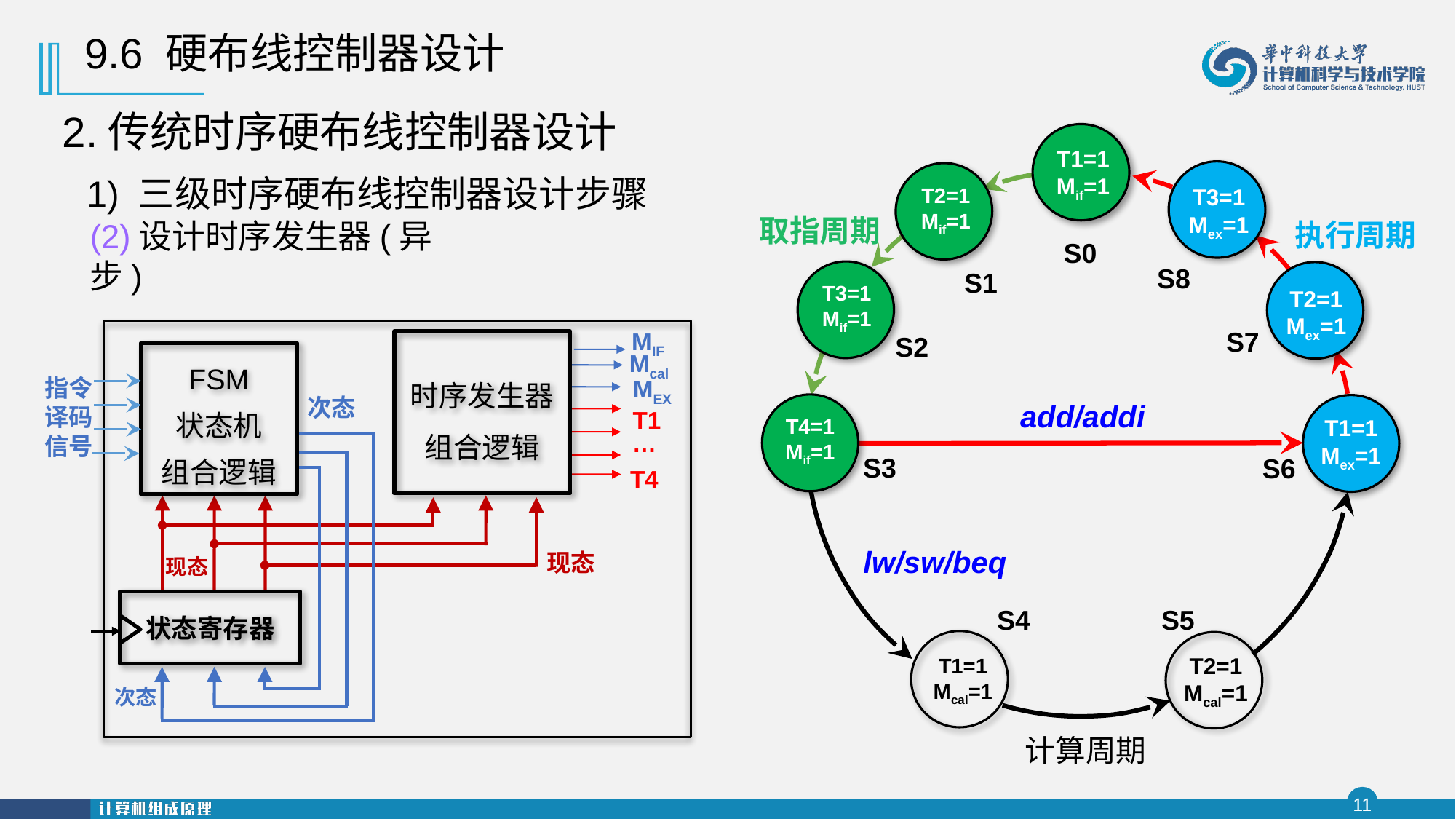

9.6 硬布线控制器设计
2.传统时序硬布线控制器设计

T1=1
Mif=1

T2=1
Mif=1

取指周期

T3=1
Mif=1

T4=1
Mif=1

S0
S1
S2
S3

T3=1
Mex=1

T2=1
Mex=1

T1=1
Mex=1
S6

执行周期
S8
S7

1) 三级时序硬布线控制器设计步骤

S4
S5

T2=1
Mcal=1
计算周期
T1=1
Mcal=1

lw/sw/beq
# (2)设计时序发生器(异步)

MIF

时序发生器
组合逻辑

Mcal

MEX

T1

T4
FSM
状态机
组合逻辑
指令译码信号
次态
add/addi
…

现态

现态
状态寄存器

次态